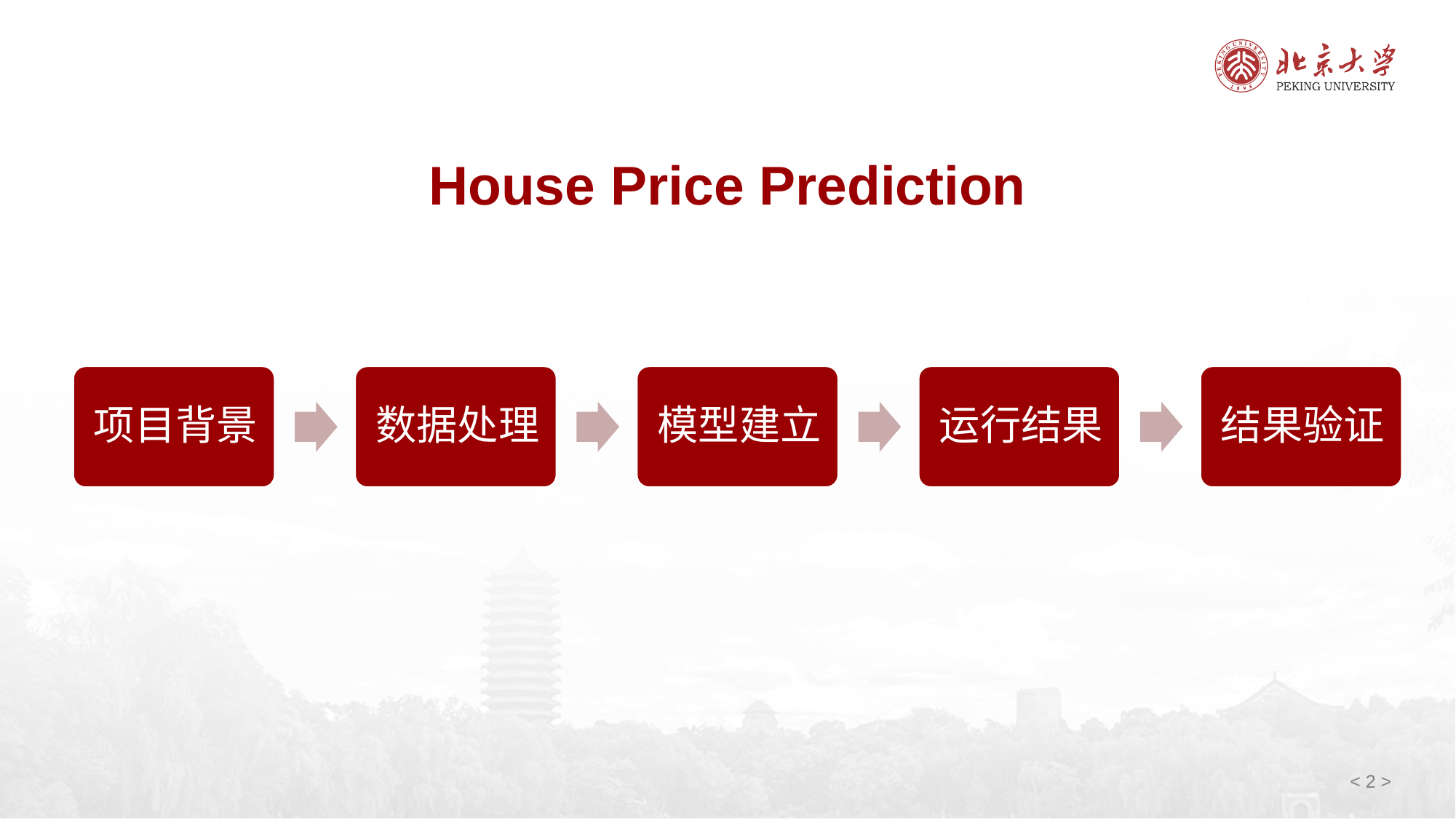

项目背景

数据处理

模型建立

运行结果

结果验证
House Price Prediction
< 2 >